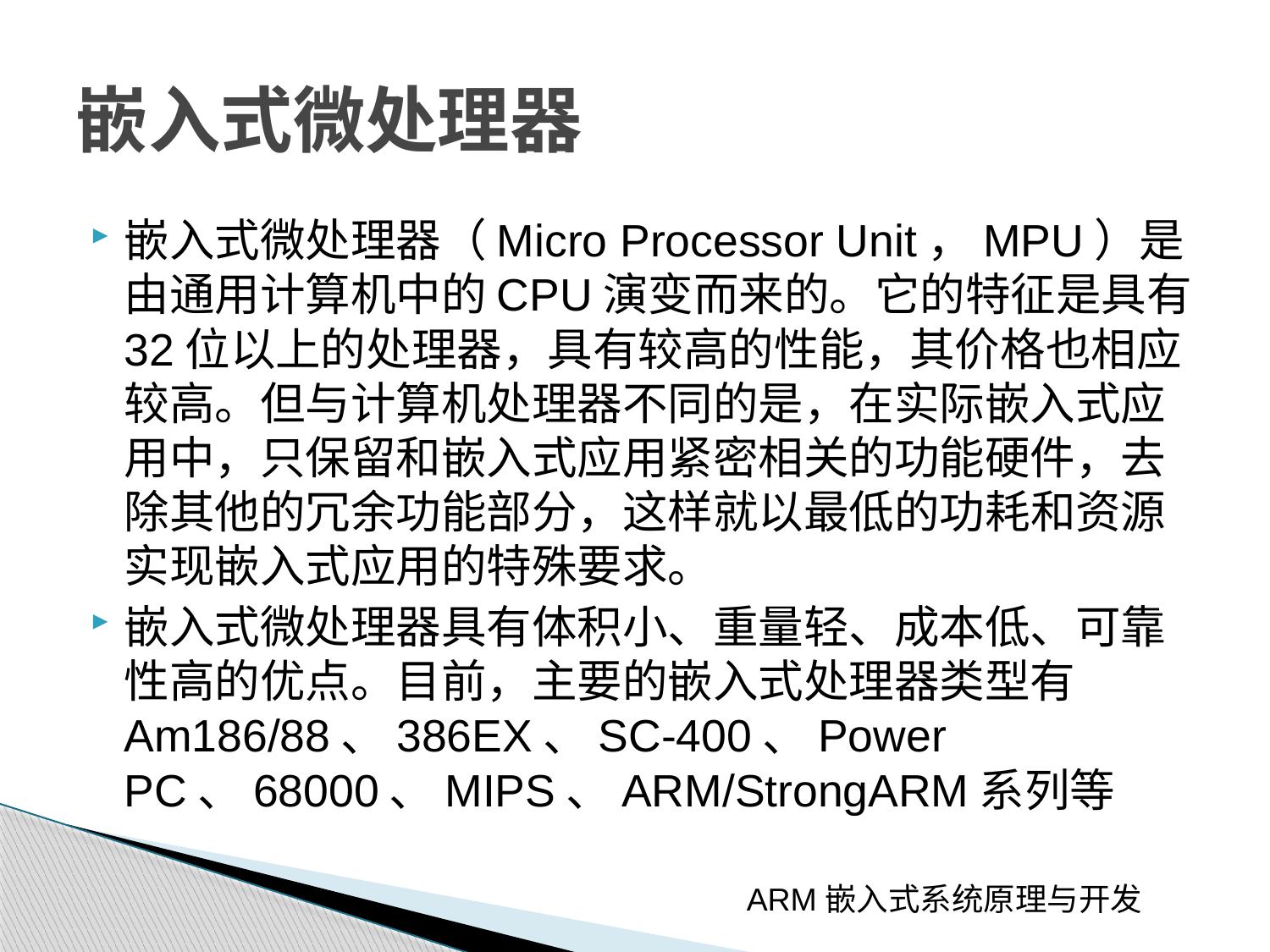

# 嵌入式微处理器
嵌入式微处理器（Micro Processor Unit，MPU）是由通用计算机中的CPU演变而来的。它的特征是具有32位以上的处理器，具有较高的性能，其价格也相应较高。但与计算机处理器不同的是，在实际嵌入式应用中，只保留和嵌入式应用紧密相关的功能硬件，去除其他的冗余功能部分，这样就以最低的功耗和资源实现嵌入式应用的特殊要求。
嵌入式微处理器具有体积小、重量轻、成本低、可靠性高的优点。目前，主要的嵌入式处理器类型有Am186/88、386EX、SC-400、Power PC、68000、MIPS、ARM/StrongARM系列等
ARM嵌入式系统原理与开发